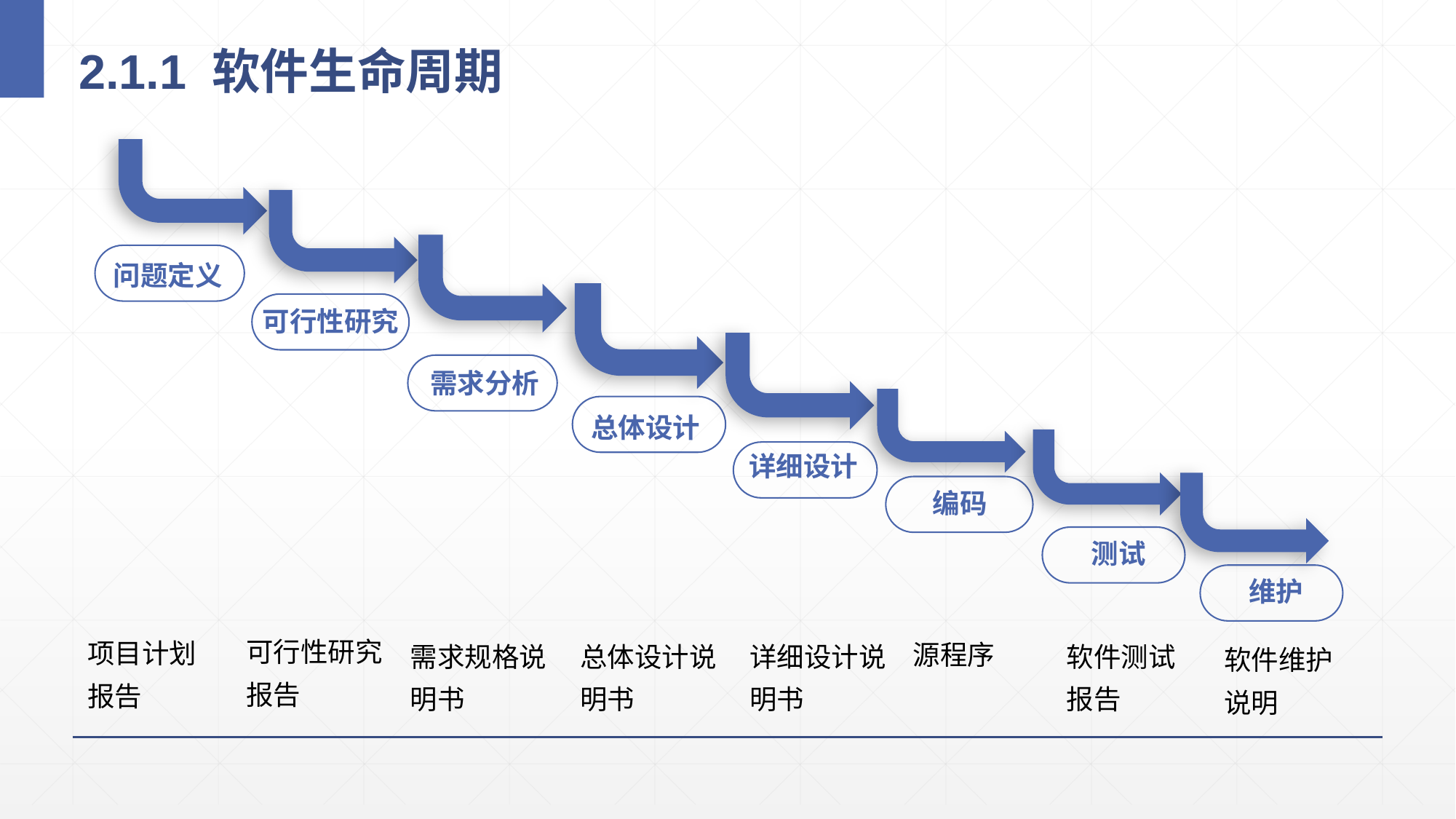

# 2.1.1 软件生命周期

问题定义

可行性研究

需求分析

总体设计

详细设计

编码

测试

维护
可行性研究报告
项目计划报告
源程序
需求规格说明书
总体设计说明书
详细设计说明书
软件测试报告
软件维护说明